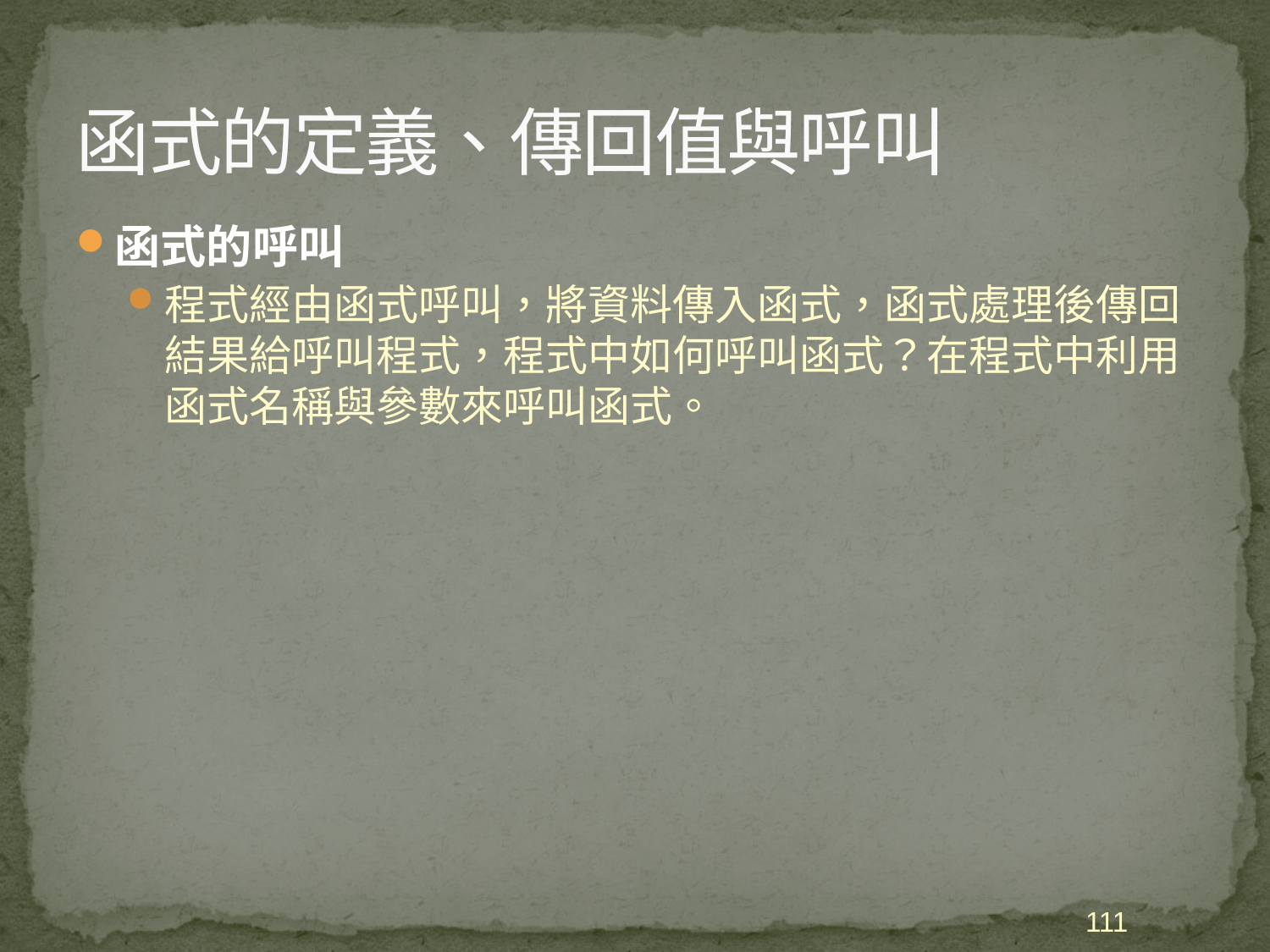

# 函式的定義、傳回值與呼叫
函式的呼叫
程式經由函式呼叫，將資料傳入函式，函式處理後傳回結果給呼叫程式，程式中如何呼叫函式？在程式中利用函式名稱與參數來呼叫函式。

111